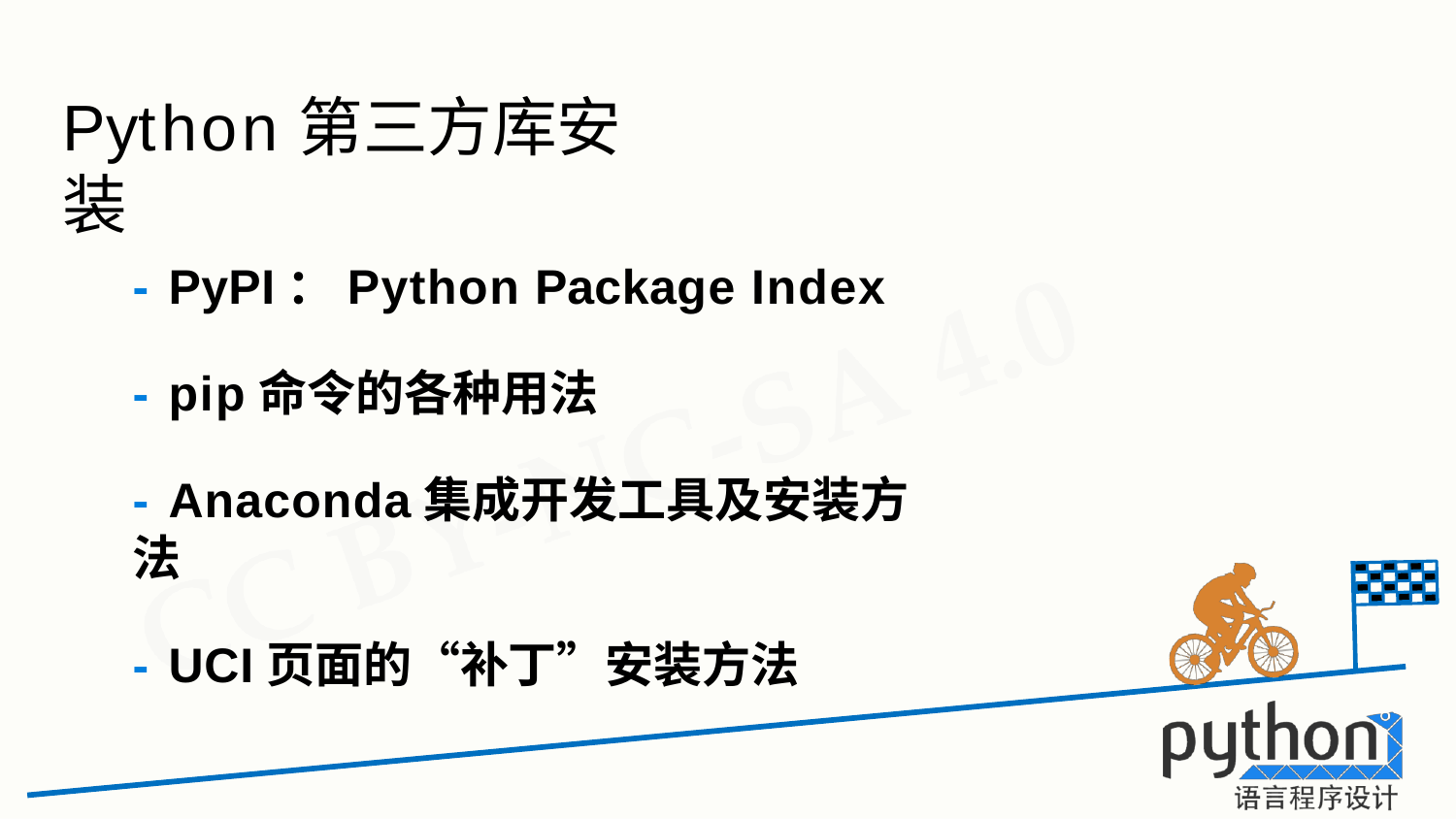

# Python第三方库安装
- PyPI：Python Package Index

- pip命令的各种用法

- Anaconda集成开发工具及安装方法

- UCI页面的“补丁”安装方法